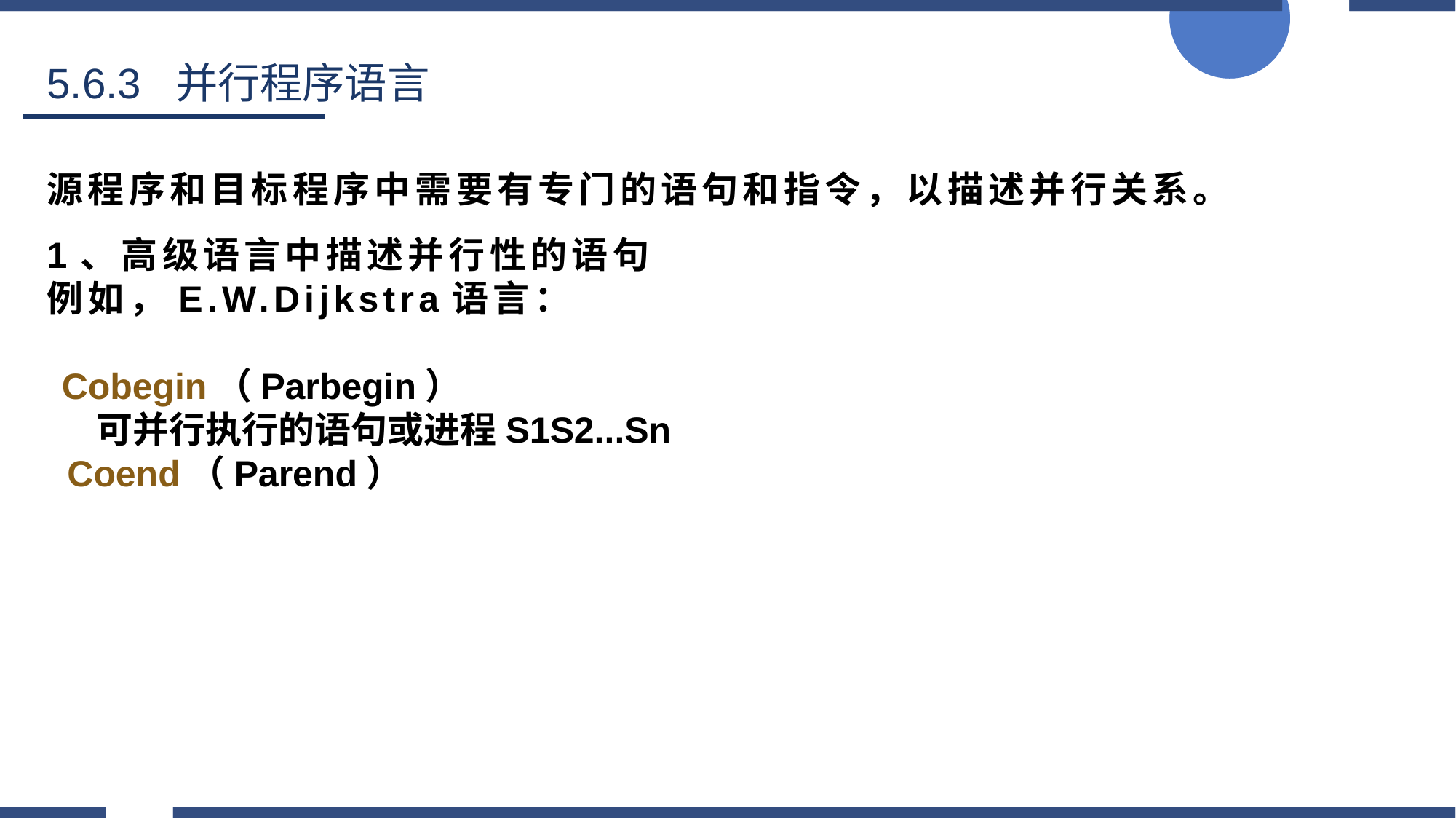

5.6.3  并行程序语言
源程序和目标程序中需要有专门的语句和指令，以描述并行关系。
1、高级语言中描述并行性的语句
例如，E.W.Dijkstra语言：

 Cobegin（Parbegin）
     可并行执行的语句或进程S1S2...Sn
  Coend（Parend）

117